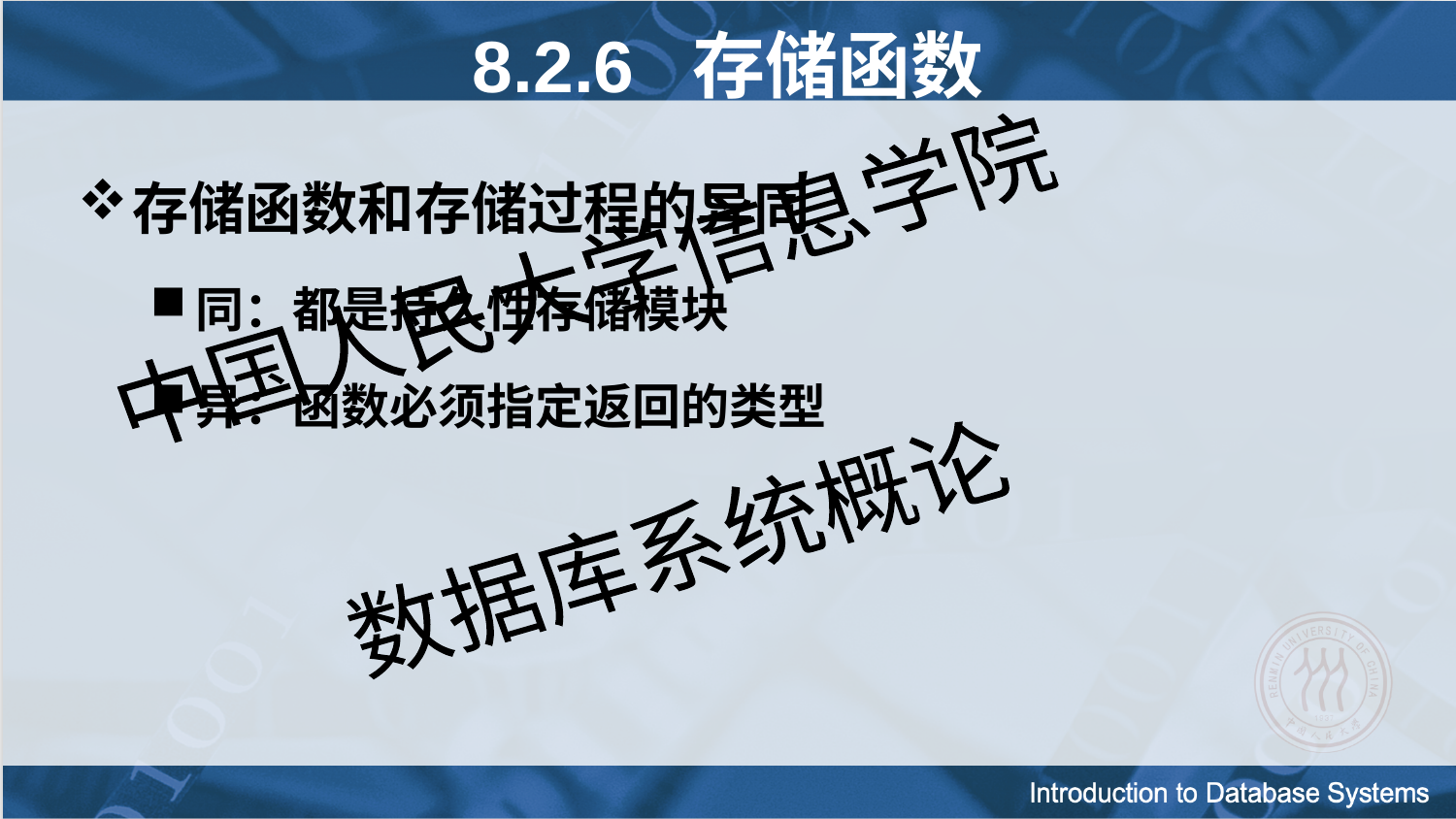

8.2.6  存储函数
存储函数和存储过程的异同
同：都是持久性存储模块
异：函数必须指定返回的类型